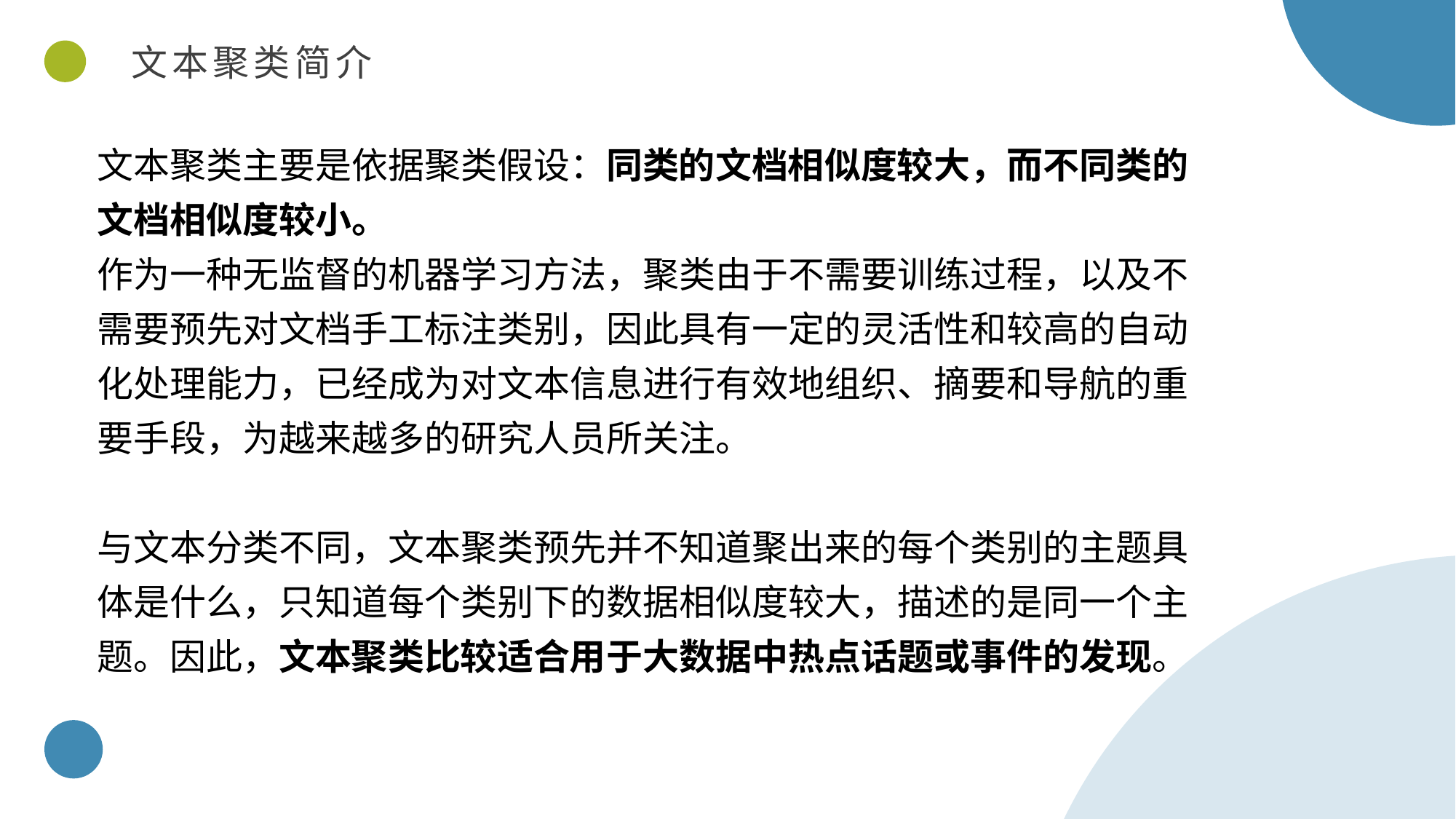

文本聚类简介

文本聚类主要是依据聚类假设：同类的文档相似度较大，而不同类的文档相似度较小。
作为一种无监督的机器学习方法，聚类由于不需要训练过程，以及不需要预先对文档手工标注类别，因此具有一定的灵活性和较高的自动化处理能力，已经成为对文本信息进行有效地组织、摘要和导航的重要手段，为越来越多的研究人员所关注。

与文本分类不同，文本聚类预先并不知道聚出来的每个类别的主题具体是什么，只知道每个类别下的数据相似度较大，描述的是同一个主题。因此，文本聚类比较适合用于大数据中热点话题或事件的发现。